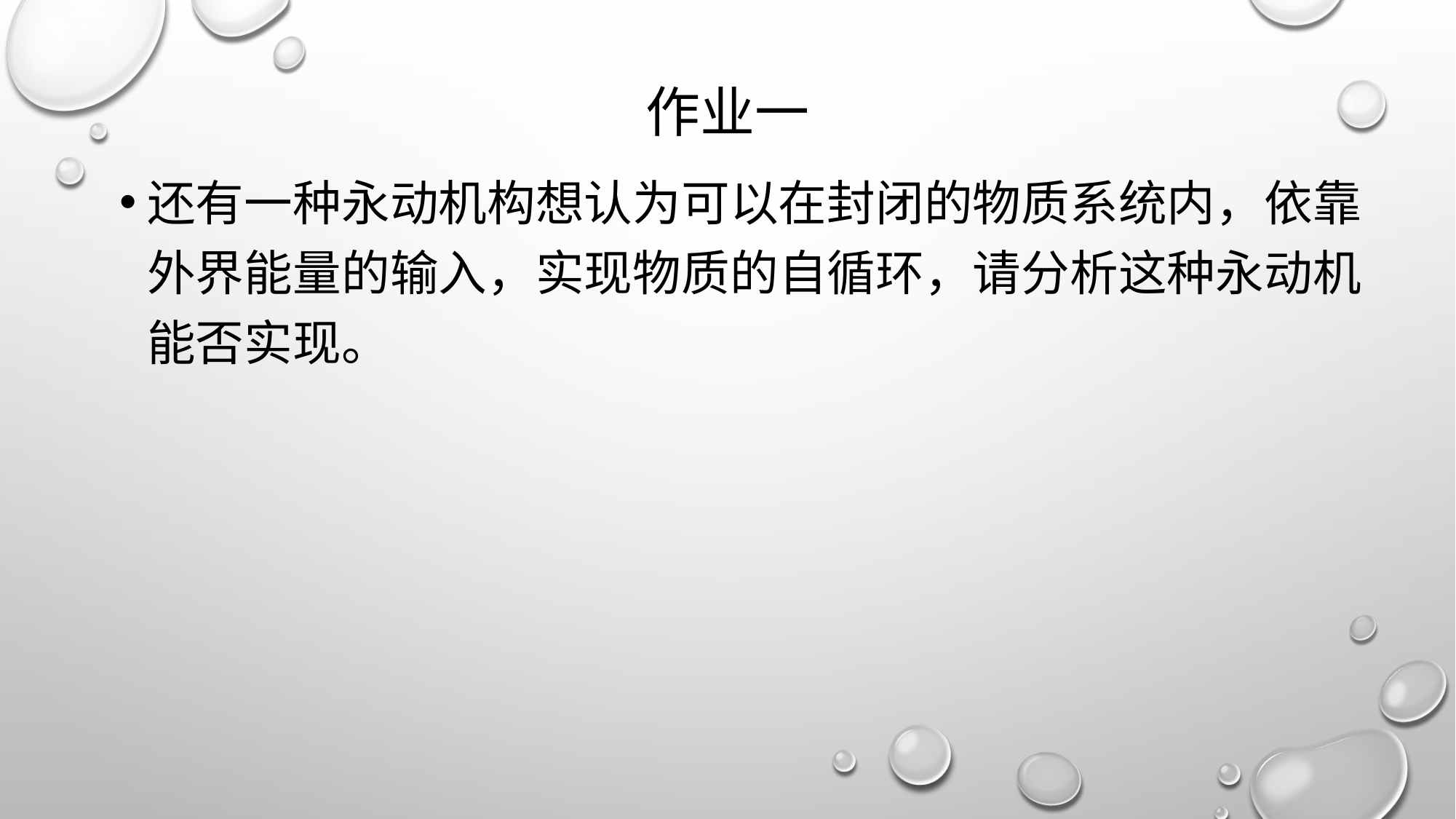

# 作业一
还有一种永动机构想认为可以在封闭的物质系统内，依靠外界能量的输入，实现物质的自循环，请分析这种永动机能否实现。